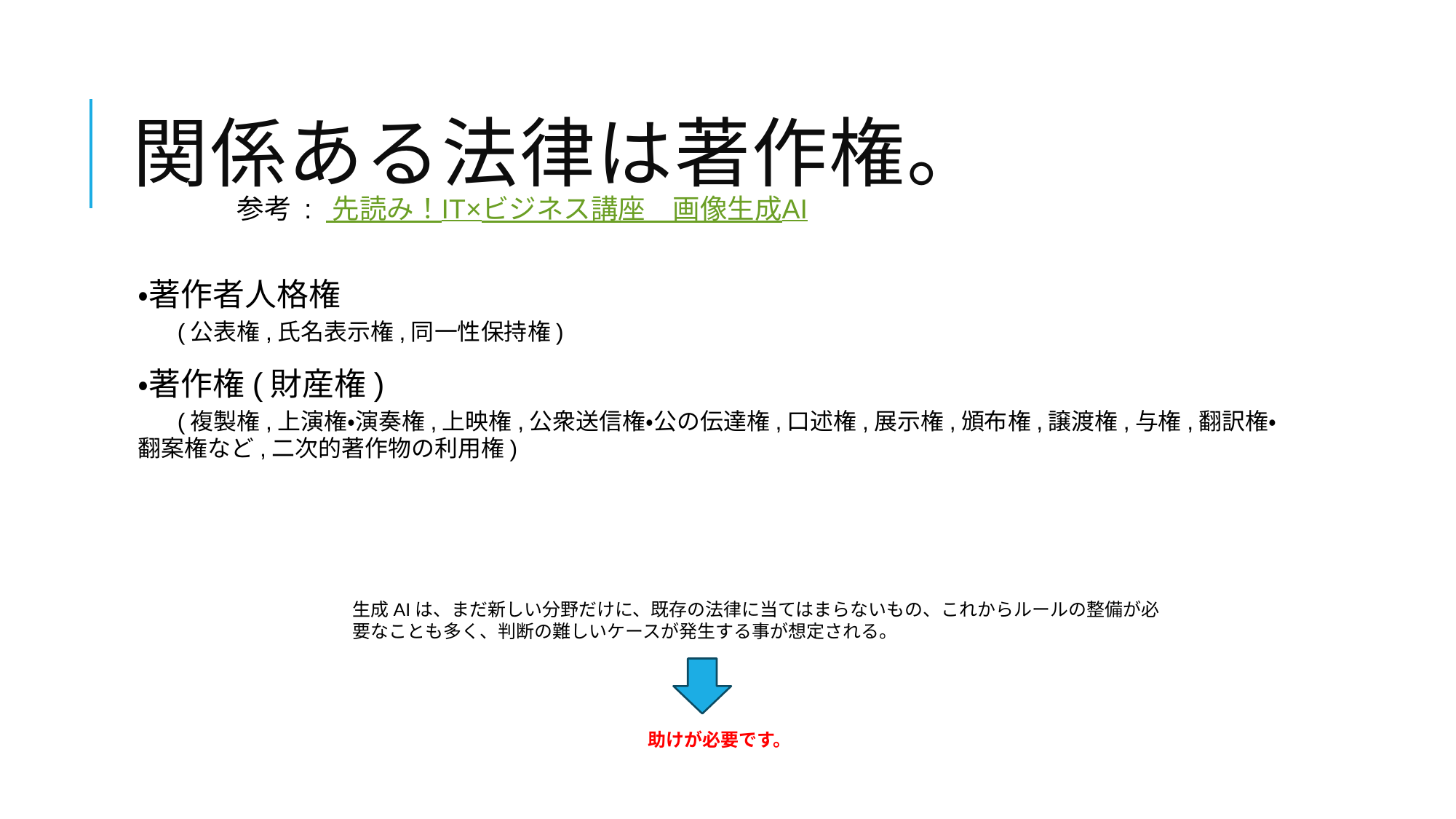

# 関係ある法律は著作権。
参考 :  先読み！IT×ビジネス講座　画像生成AI
・著作者人格権
　(公表権,氏名表示権,同一性保持権)
・著作権(財産権)　
　(複製権,上演権・演奏権,上映権,公衆送信権・公の伝達権,口述権,展示権,頒布権,譲渡権,与権,翻訳権・翻案権など,二次的著作物の利用権)
生成AIは、まだ新しい分野だけに、既存の法律に当てはまらないもの、これからルールの整備が必要なことも多く、判断の難しいケースが発生する事が想定される。

助けが必要です。